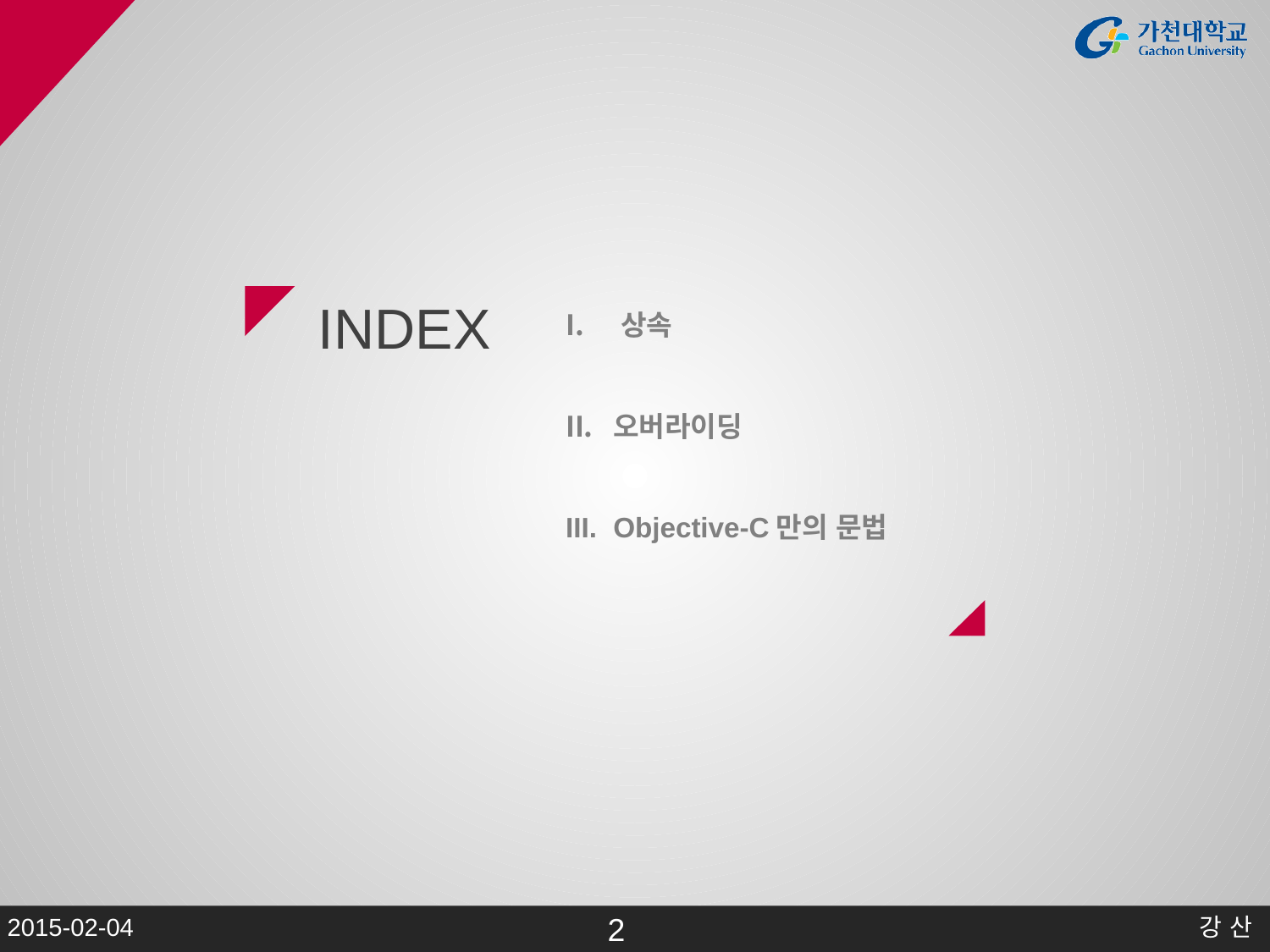

상속

오버라이딩

Objective-C만의 문법

2015-02-04
강 산